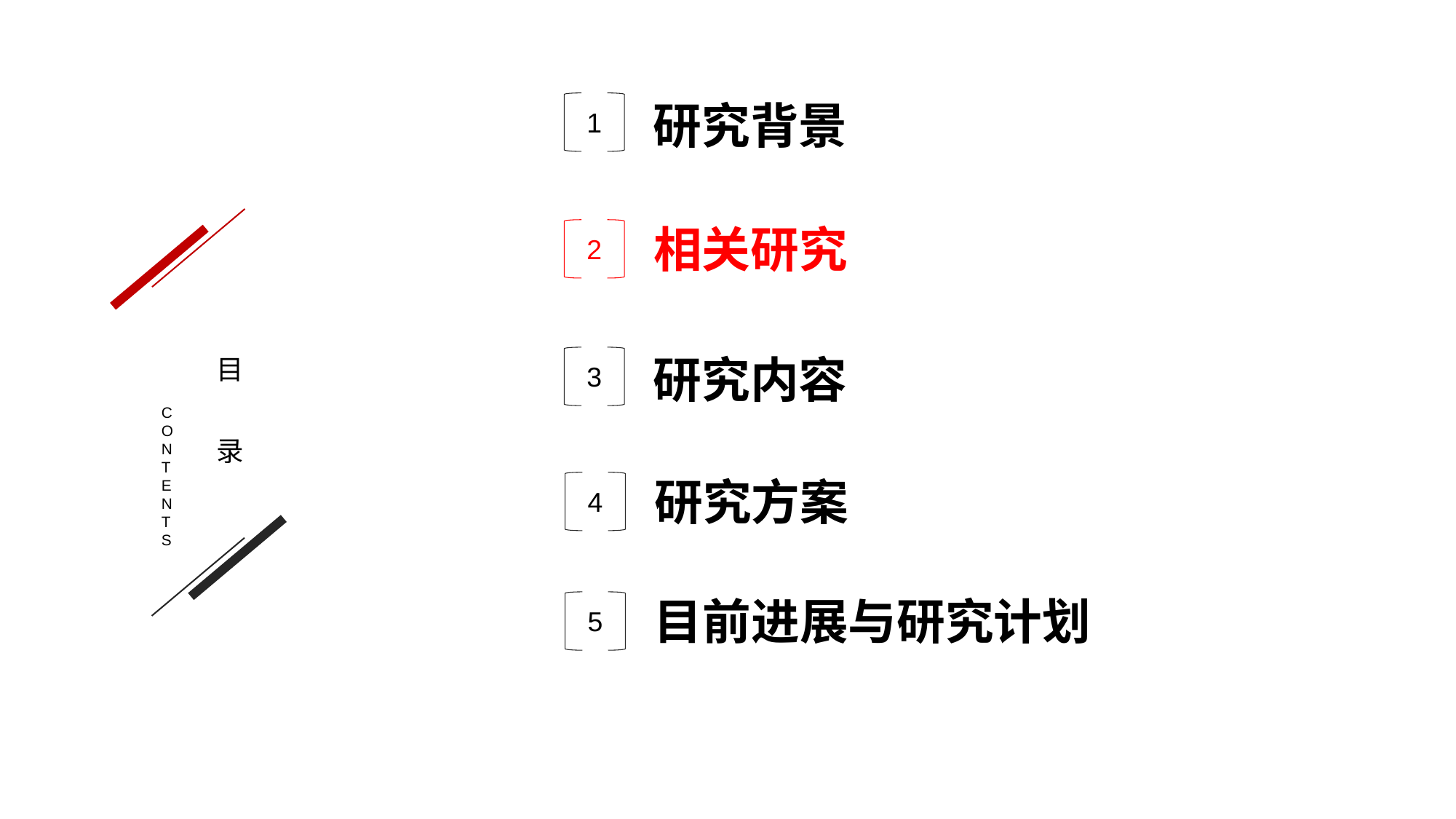

研究背景

1

相关研究

2

目
录
研究内容

3

CONTENTS
研究方案

4

目前进展与研究计划

5